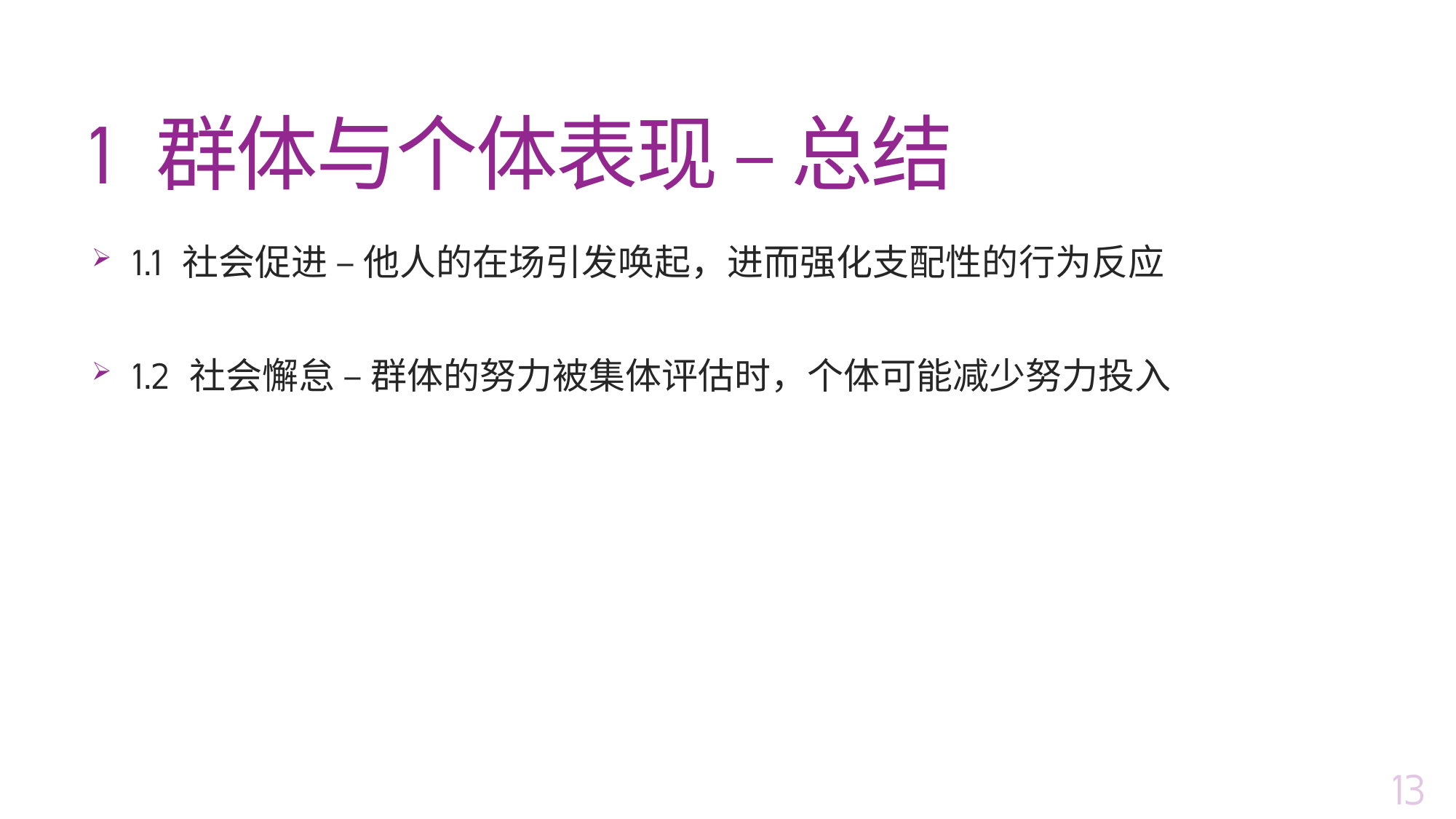

# 1 群体与个体表现 – 总结
1.1 社会促进 – 他人的在场引发唤起，进而强化支配性的行为反应

1.2 社会懈怠 – 群体的努力被集体评估时，个体可能减少努力投入
13